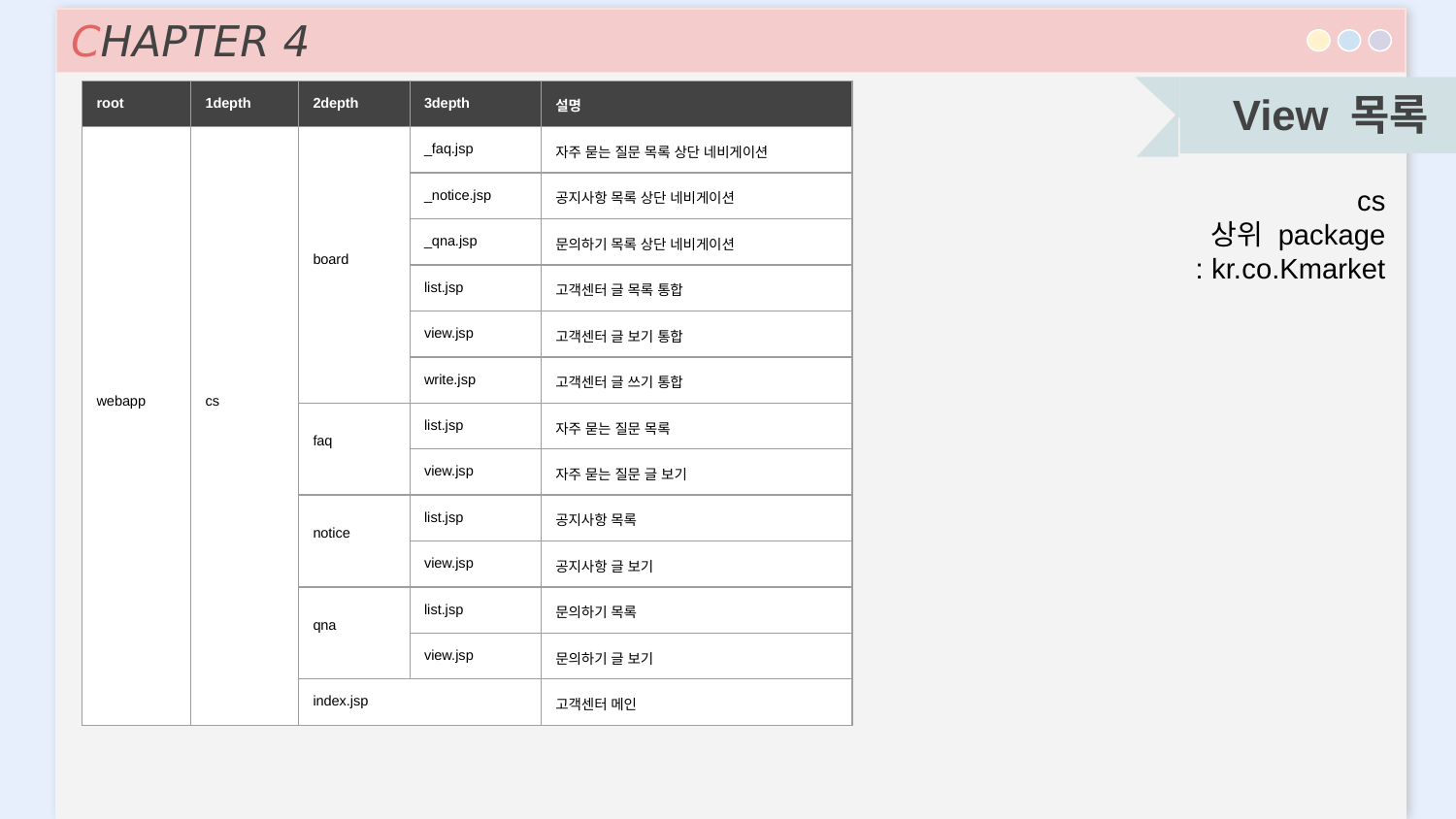

CHAPTER 4

View 목록

| root | 1depth | 2depth | 3depth | 설명 |
| --- | --- | --- | --- | --- |
| webapp | cs | board | \_faq.jsp | 자주 묻는 질문 목록 상단 네비게이션 |
|  |  |  | \_notice.jsp | 공지사항 목록 상단 네비게이션 |
|  |  |  | \_qna.jsp | 문의하기 목록 상단 네비게이션 |
|  |  |  | list.jsp | 고객센터 글 목록 통합 |
|  |  |  | view.jsp | 고객센터 글 보기 통합 |
|  |  |  | write.jsp | 고객센터 글 쓰기 통합 |
|  |  | faq | list.jsp | 자주 묻는 질문 목록 |
|  |  |  | view.jsp | 자주 묻는 질문 글 보기 |
|  |  | notice | list.jsp | 공지사항 목록 |
|  |  |  | view.jsp | 공지사항 글 보기 |
|  |  | qna | list.jsp | 문의하기 목록 |
|  |  |  | view.jsp | 문의하기 글 보기 |
|  |  | index.jsp |  | 고객센터 메인 |
cs
상위 package
: kr.co.Kmarket